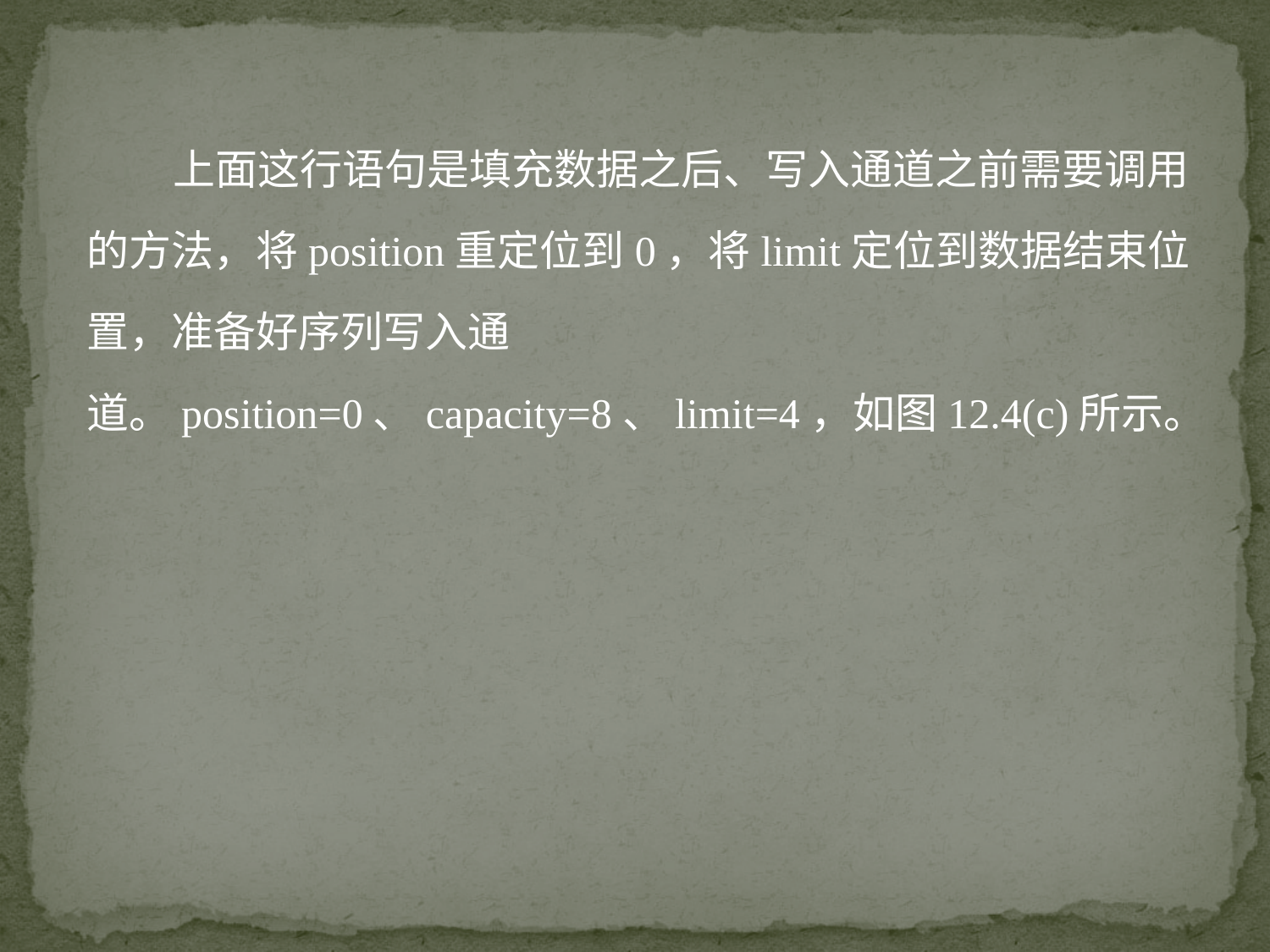

上面这行语句是填充数据之后、写入通道之前需要调用的方法，将position重定位到0，将limit定位到数据结束位置，准备好序列写入通道。position=0、capacity=8、limit=4，如图12.4(c)所示。